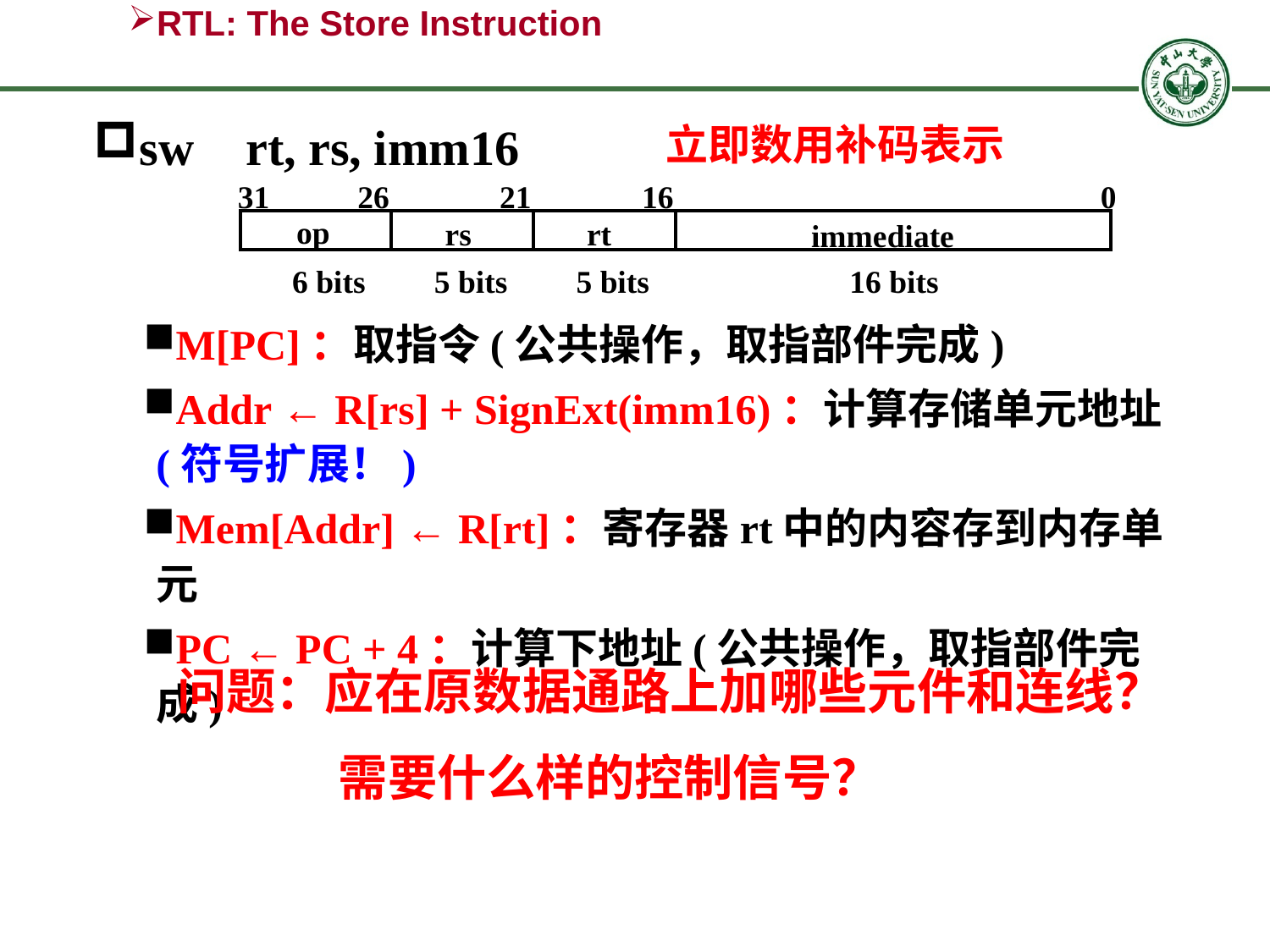

# RTL: The Store Instruction
sw	rt, rs, imm16

M[PC]：取指令(公共操作，取指部件完成)
Addr ← R[rs] + SignExt(imm16)：计算存储单元地址(符号扩展！)
Mem[Addr] ← R[rt]：寄存器rt中的内容存到内存单元
PC ← PC + 4：计算下地址(公共操作，取指部件完成)
立即数用补码表示
31
26
21
16
0
op

rs

rt

immediate

6 bits
5 bits
5 bits
16 bits
问题：应在原数据通路上加哪些元件和连线？
	  需要什么样的控制信号？